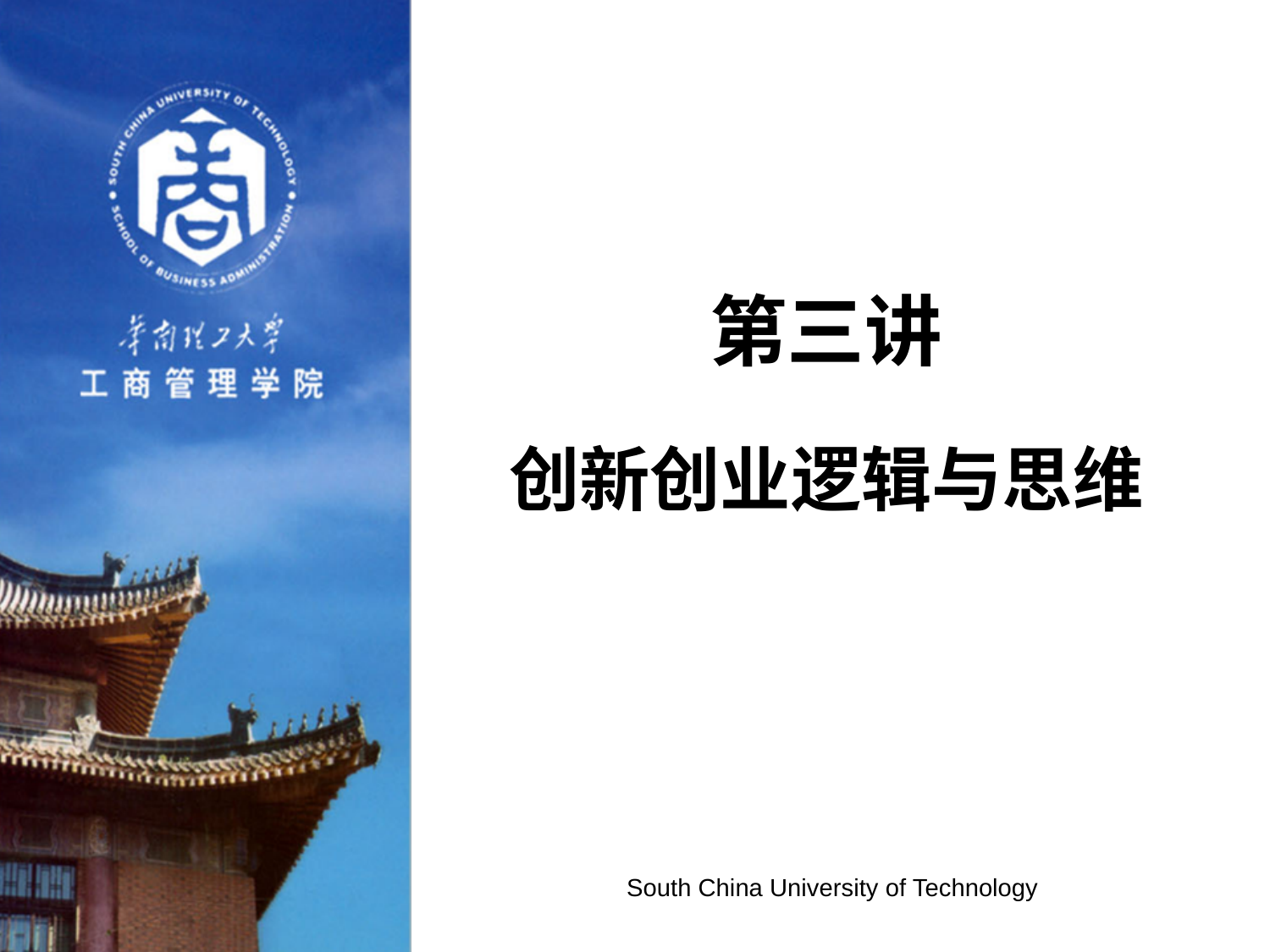

第三讲
创新创业逻辑与思维

South China University of Technology